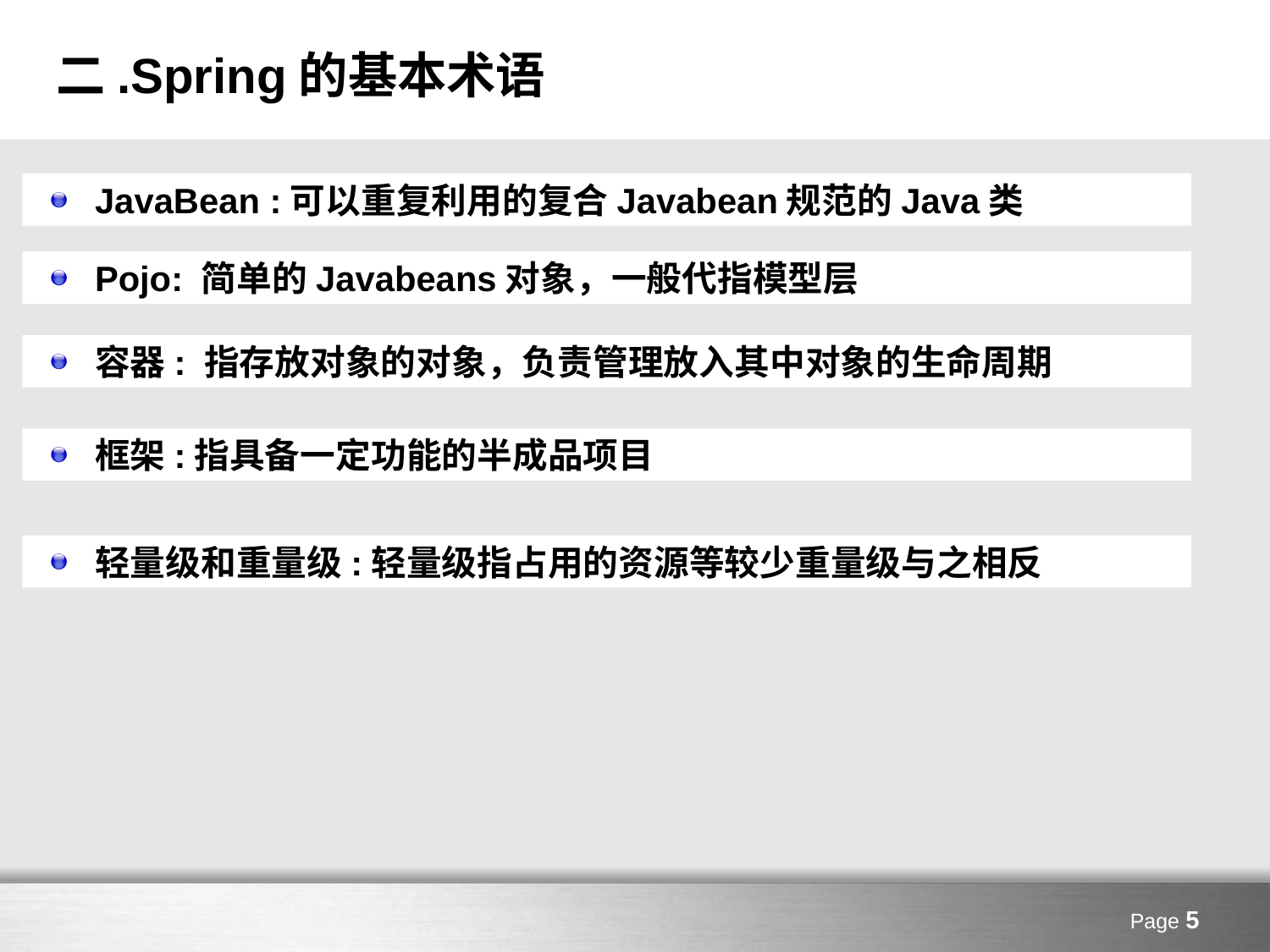

# 二.Spring的基本术语
JavaBean :可以重复利用的复合Javabean规范的Java类
Pojo: 简单的Javabeans对象，一般代指模型层
容器: 指存放对象的对象，负责管理放入其中对象的生命周期
框架:指具备一定功能的半成品项目
轻量级和重量级:轻量级指占用的资源等较少重量级与之相反
Page 5